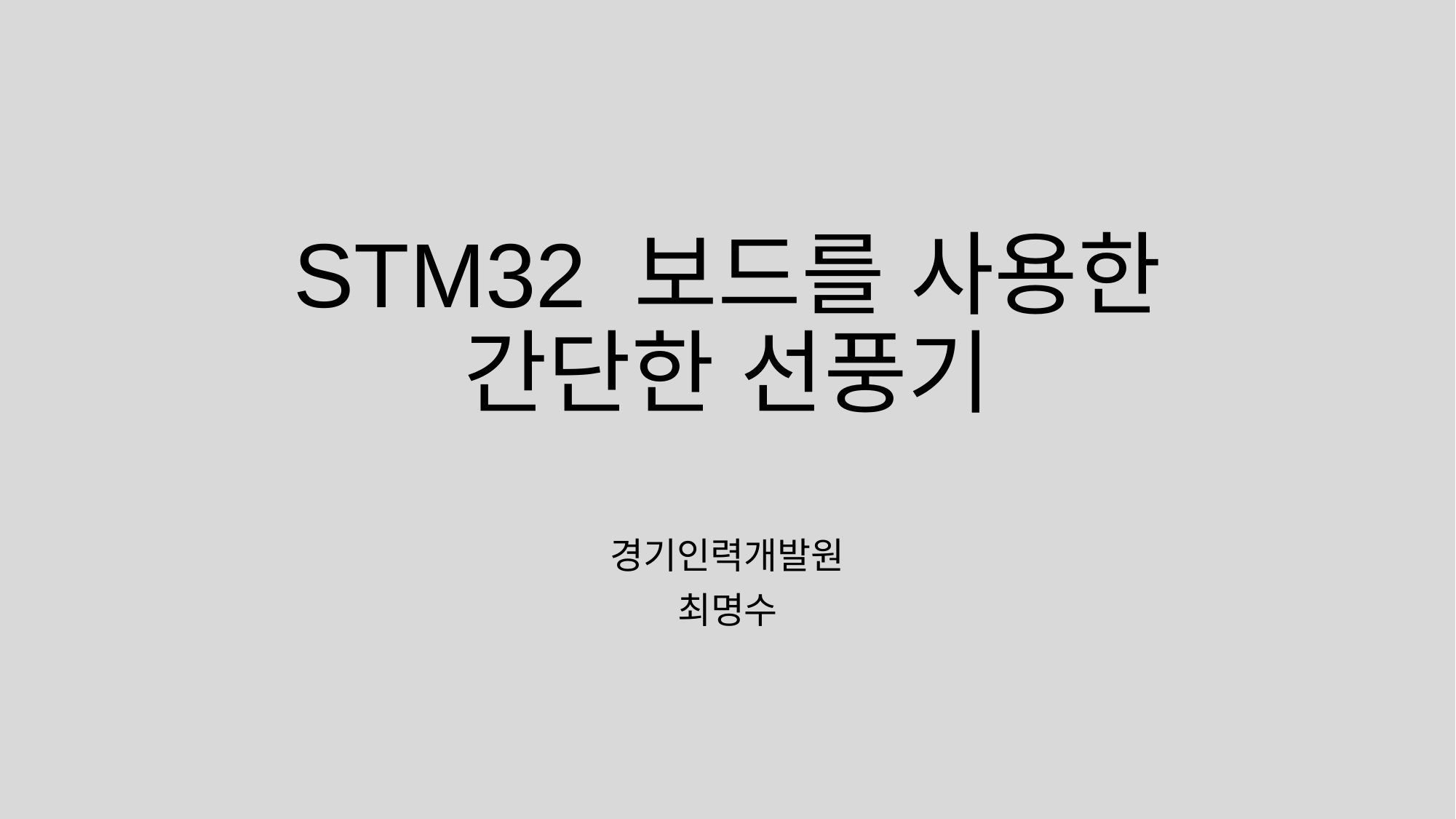

# STM32 보드를 사용한 간단한 선풍기
경기인력개발원
최명수